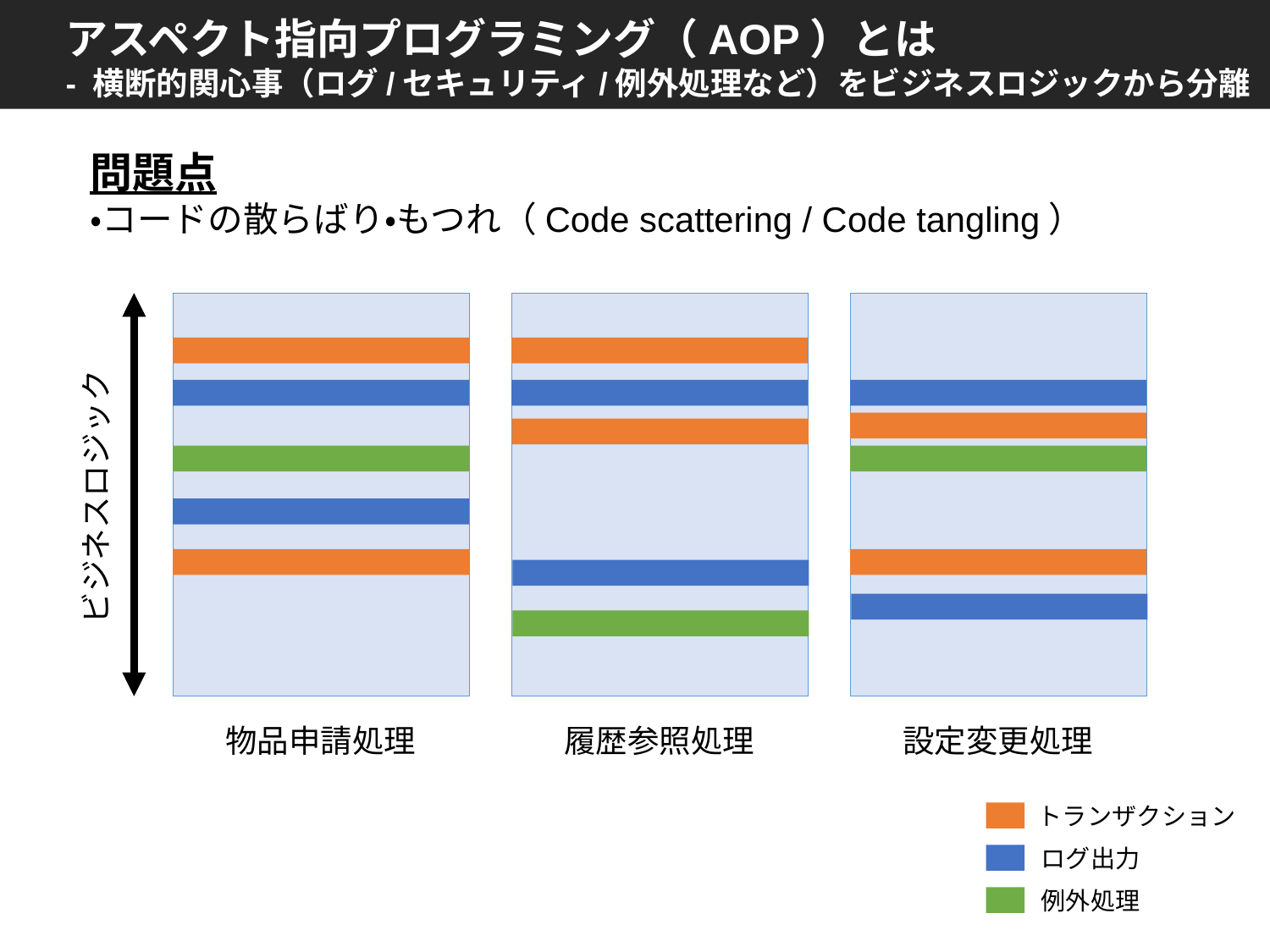

アスペクト指向プログラミング（AOP）とは
- 横断的関心事（ログ/セキュリティ/例外処理など）をビジネスロジックから分離
問題点
・コードの散らばり・もつれ（Code scattering / Code tangling）

物品申請処理
履歴参照処理
設定変更処理
ビジネスロジック
トランザクション

ログ出力

例外処理